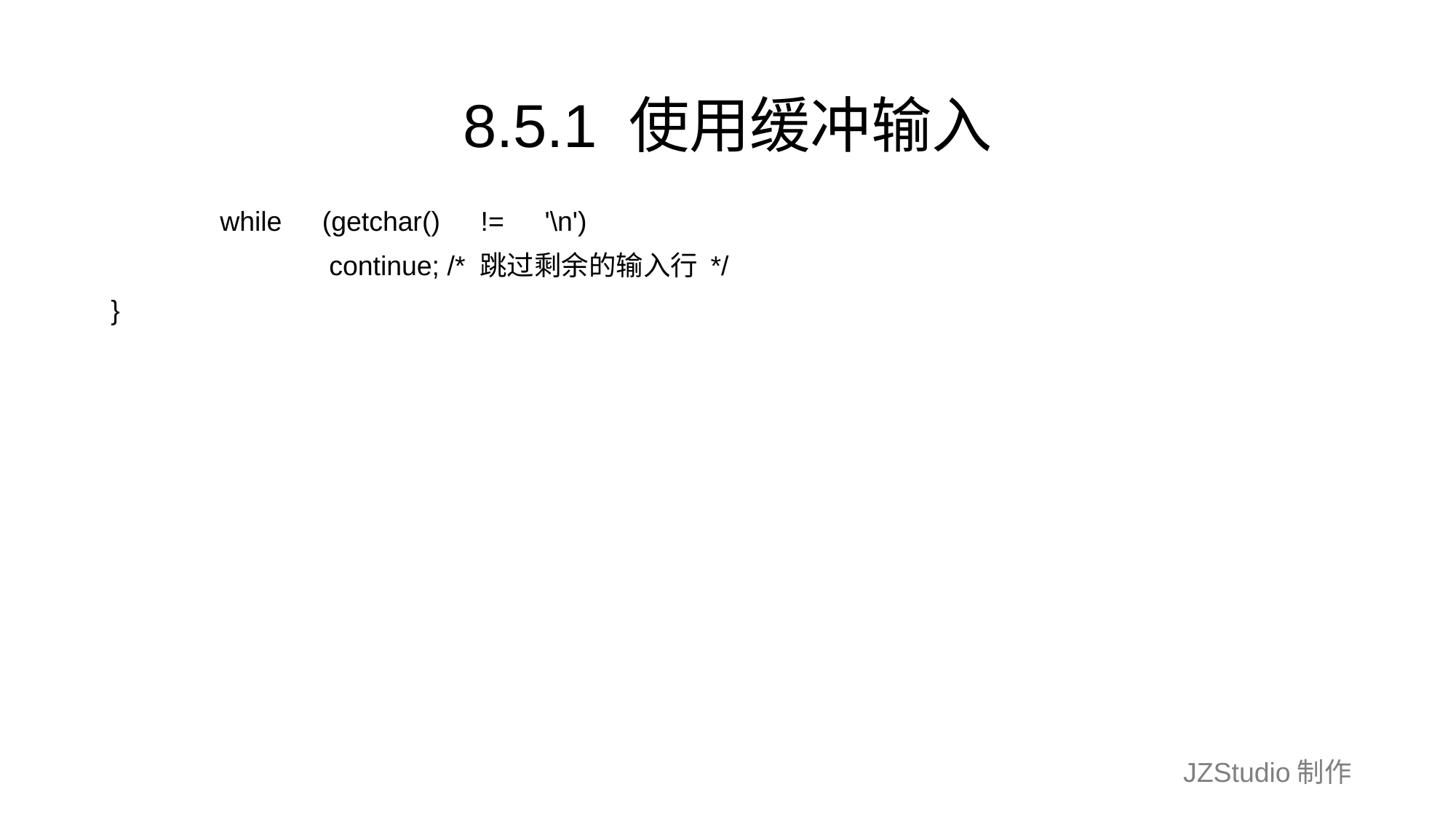

# 8.5.1 使用缓冲输入
	while　(getchar()　!=　'\n')
		continue; /* 跳过剩余的输入行 */
}